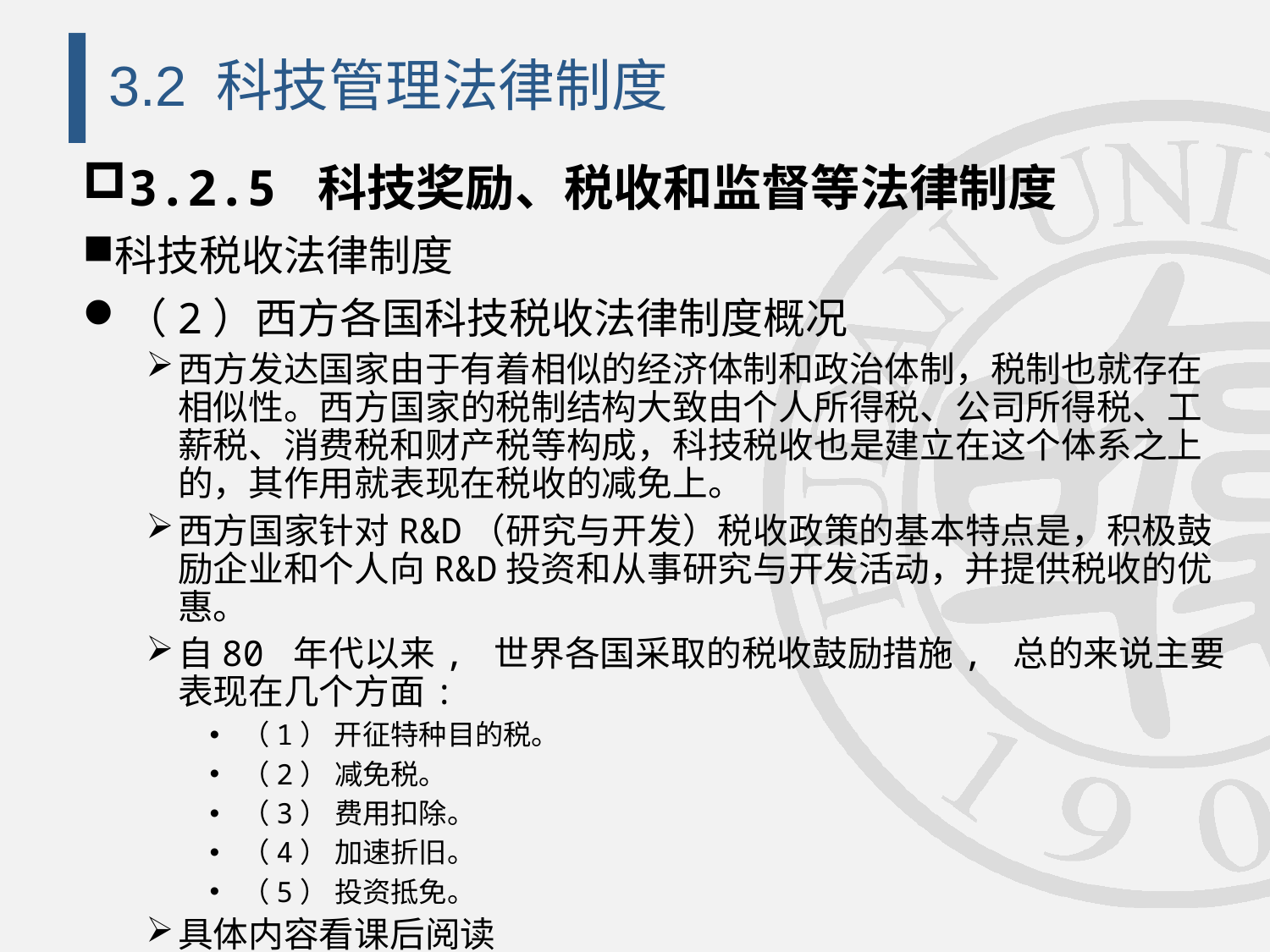

# 3.2 科技管理法律制度
3.2.5 科技奖励、税收和监督等法律制度
科技税收法律制度
（2）西方各国科技税收法律制度概况
西方发达国家由于有着相似的经济体制和政治体制，税制也就存在相似性。西方国家的税制结构大致由个人所得税、公司所得税、工薪税、消费税和财产税等构成，科技税收也是建立在这个体系之上的，其作用就表现在税收的减免上。
西方国家针对R&D（研究与开发）税收政策的基本特点是，积极鼓励企业和个人向R&D投资和从事研究与开发活动，并提供税收的优惠。
自80 年代以来, 世界各国采取的税收鼓励措施, 总的来说主要表现在几个方面:
（1） 开征特种目的税。
（2） 减免税。
（3） 费用扣除。
（4） 加速折旧。
（5） 投资抵免。
具体内容看课后阅读